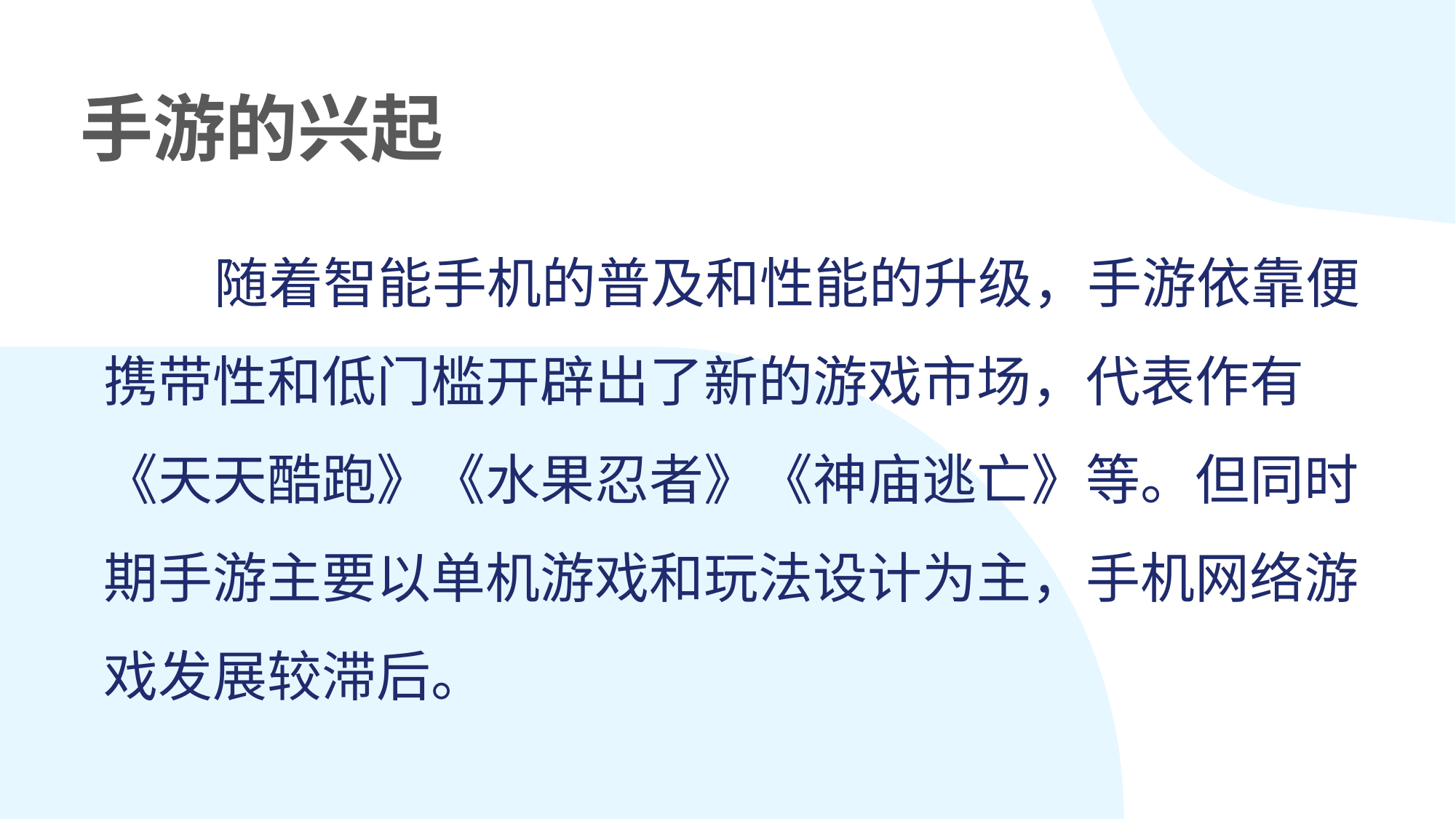

手游的兴起
        随着智能手机的普及和性能的升级，手游依靠便携带性和低门槛开辟出了新的游戏市场，代表作有《天天酷跑》《水果忍者》《神庙逃亡》等。但同时期手游主要以单机游戏和玩法设计为主，手机网络游戏发展较滞后。